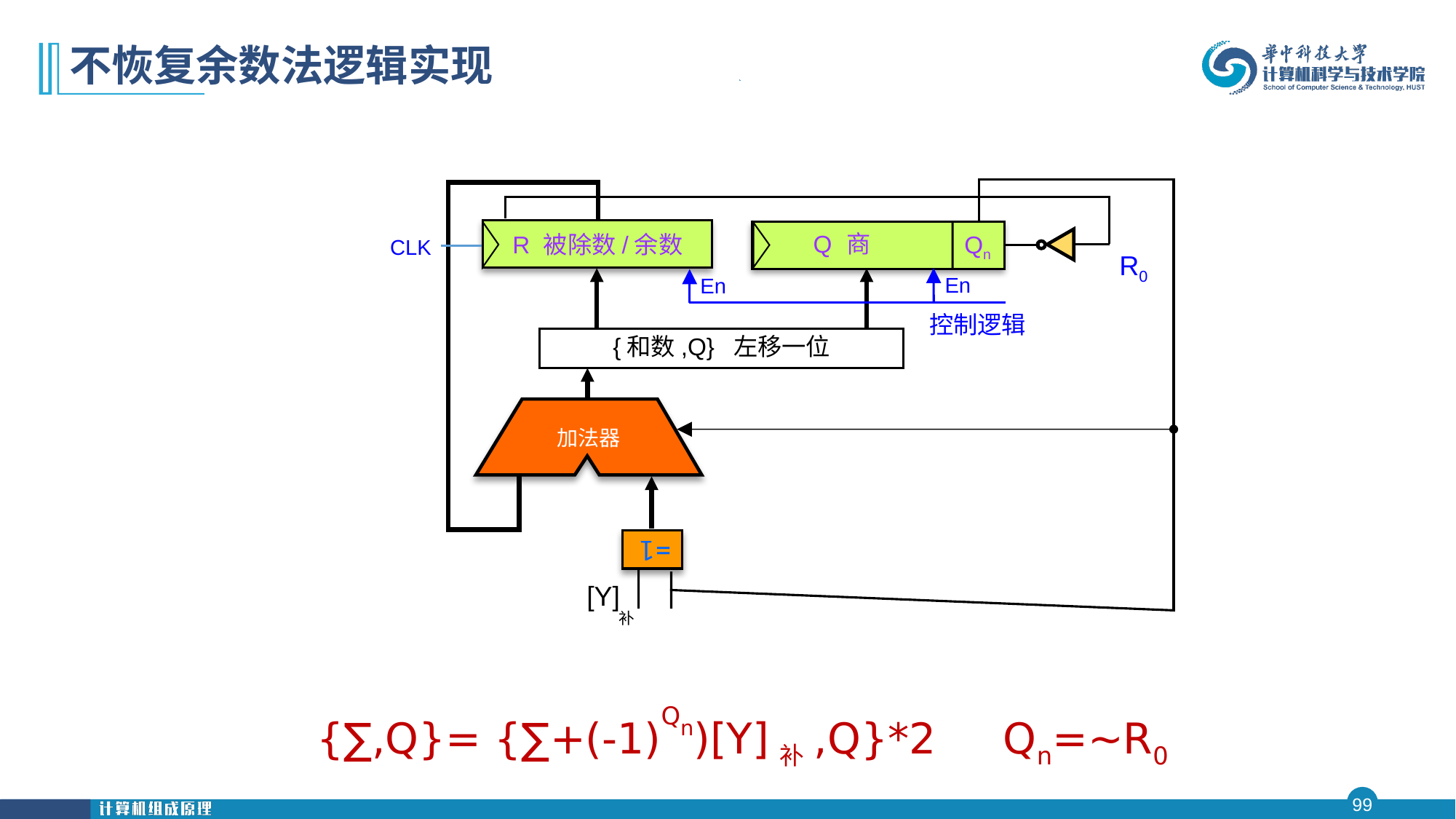

# 不恢复余数法逻辑实现

R0
R  被除数/余数

CLK
        Q 商
Qn

En
En

控制逻辑
{和数,Q}  左移一位
加法器

[Y]补
=1
{∑,Q}= {∑+(-1)Qn)[Y]补,Q}*2     Qn=~R0